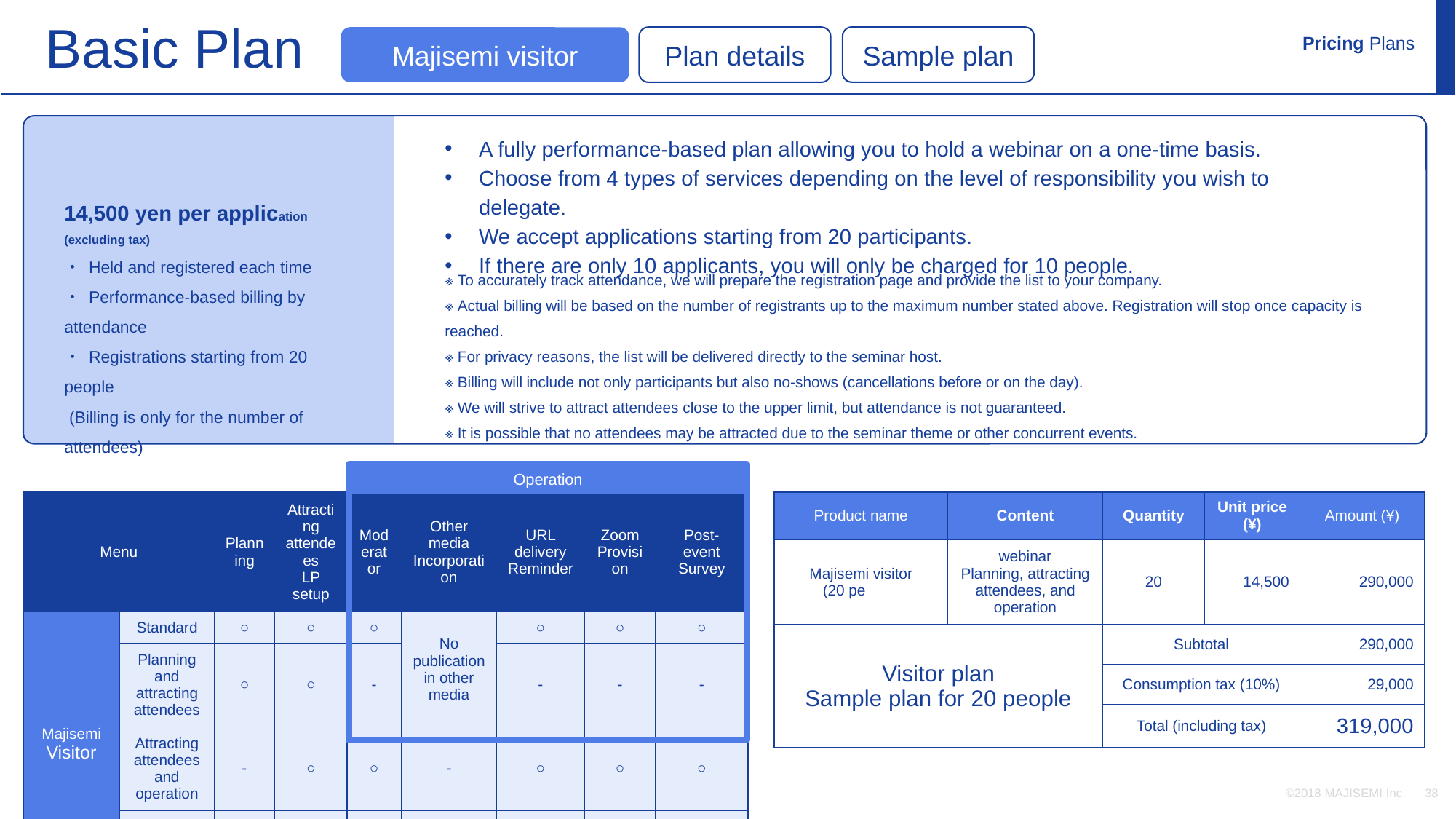

Basic Plan
Pricing Plans
Sample plan
Majisemi visitor
Plan details

A fully performance-based plan allowing you to hold a webinar on a one-time basis.
Choose from 4 types of services depending on the level of responsibility you wish to delegate.
We accept applications starting from 20 participants.
If there are only 10 applicants, you will only be charged for 10 people.
14,500 yen per application (excluding tax)
・ Held and registered each time
・ Performance-based billing by attendance
・ Registrations starting from 20 people
 (Billing is only for the number of attendees)
※ To accurately track attendance, we will prepare the registration page and provide the list to your company.
※ Actual billing will be based on the number of registrants up to the maximum number stated above. Registration will stop once capacity is reached.
※ For privacy reasons, the list will be delivered directly to the seminar host.
※ Billing will include not only participants but also no-shows (cancellations before or on the day).
※ We will strive to attract attendees close to the upper limit, but attendance is not guaranteed.
※ It is possible that no attendees may be attracted due to the seminar theme or other concurrent events.
Operation
Operation
| Product name | Content | Quantity | Unit price (¥) | Amount (¥) |
| --- | --- | --- | --- | --- |
| Majisemi visitor (20 people) | webinar Planning, attracting attendees, and operation | 20 | 14,500 | 290,000 |
| Visitor plan Sample plan for 20 people |  | Subtotal |  | 290,000 |
|  |  | Consumption tax (10%) |  | 29,000 |
|  |  | Total (including tax) |  | 319,000 |
| Menu |  | Planning | Attracting attendees LP setup | Moderator | Other media Incorporation | URL delivery Reminder | Zoom Provision | Post-event Survey |
| --- | --- | --- | --- | --- | --- | --- | --- | --- |
| Majisemi Visitor | Standard | ○ | ○ | ○ | No publication in other media | ○ | ○ | ○ |
|  | Planning and attracting attendees | ○ | ○ | - |  | - | - | - |
|  | Attracting attendees and operation | - | ○ | ○ | - | ○ | ○ | ○ |
|  | Attracting attendees only | - | ○ | - | - | - | - | - |
©2018 MAJISEMI Inc.
38